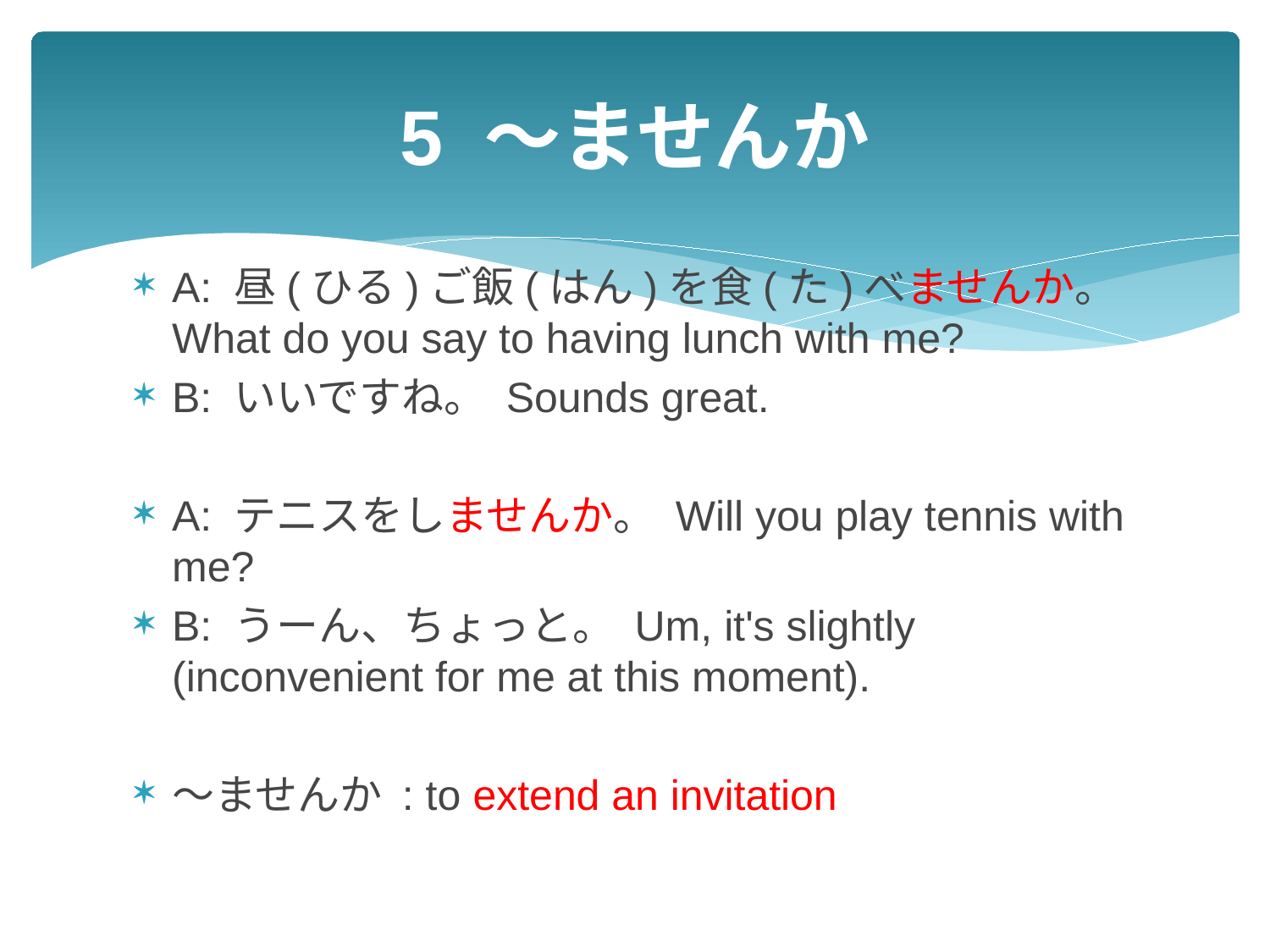

# 5 ～ませんか
A: 昼(ひる)ご飯(はん)を食(た)べませんか。 What do you say to having lunch with me?
B: いいですね。 Sounds great.

A: テニスをしませんか。 Will you play tennis with me?
B: うーん、ちょっと。 Um, it's slightly (inconvenient for me at this moment).

～ませんか : to extend an invitation